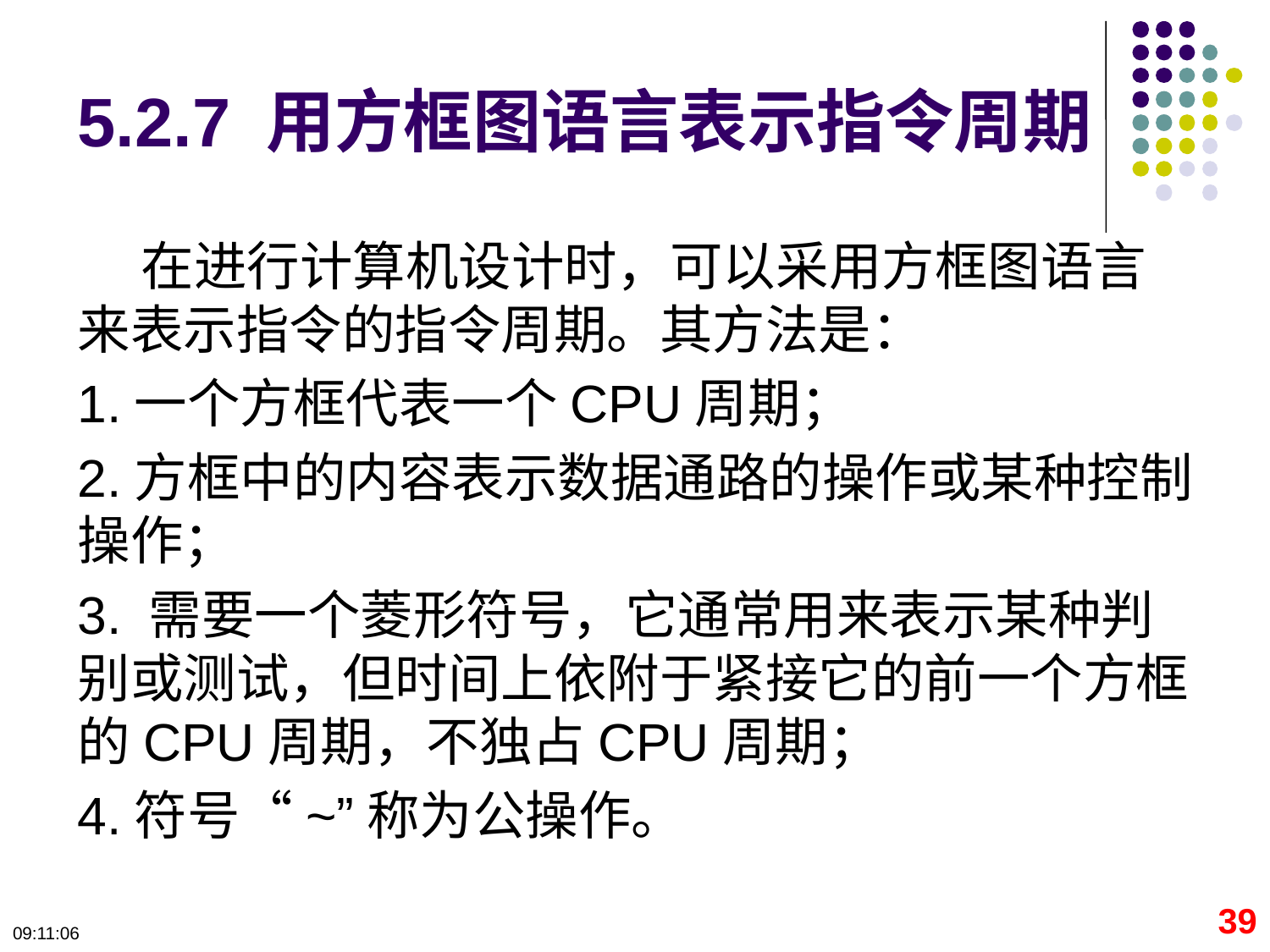

# 5.2.7 用方框图语言表示指令周期
在进行计算机设计时，可以采用方框图语言来表示指令的指令周期。其方法是：
1.一个方框代表一个CPU周期；
2.方框中的内容表示数据通路的操作或某种控制操作；
3. 需要一个菱形符号，它通常用来表示某种判别或测试，但时间上依附于紧接它的前一个方框的CPU周期，不独占CPU周期；
4.符号“~”称为公操作。
39
09:11:06